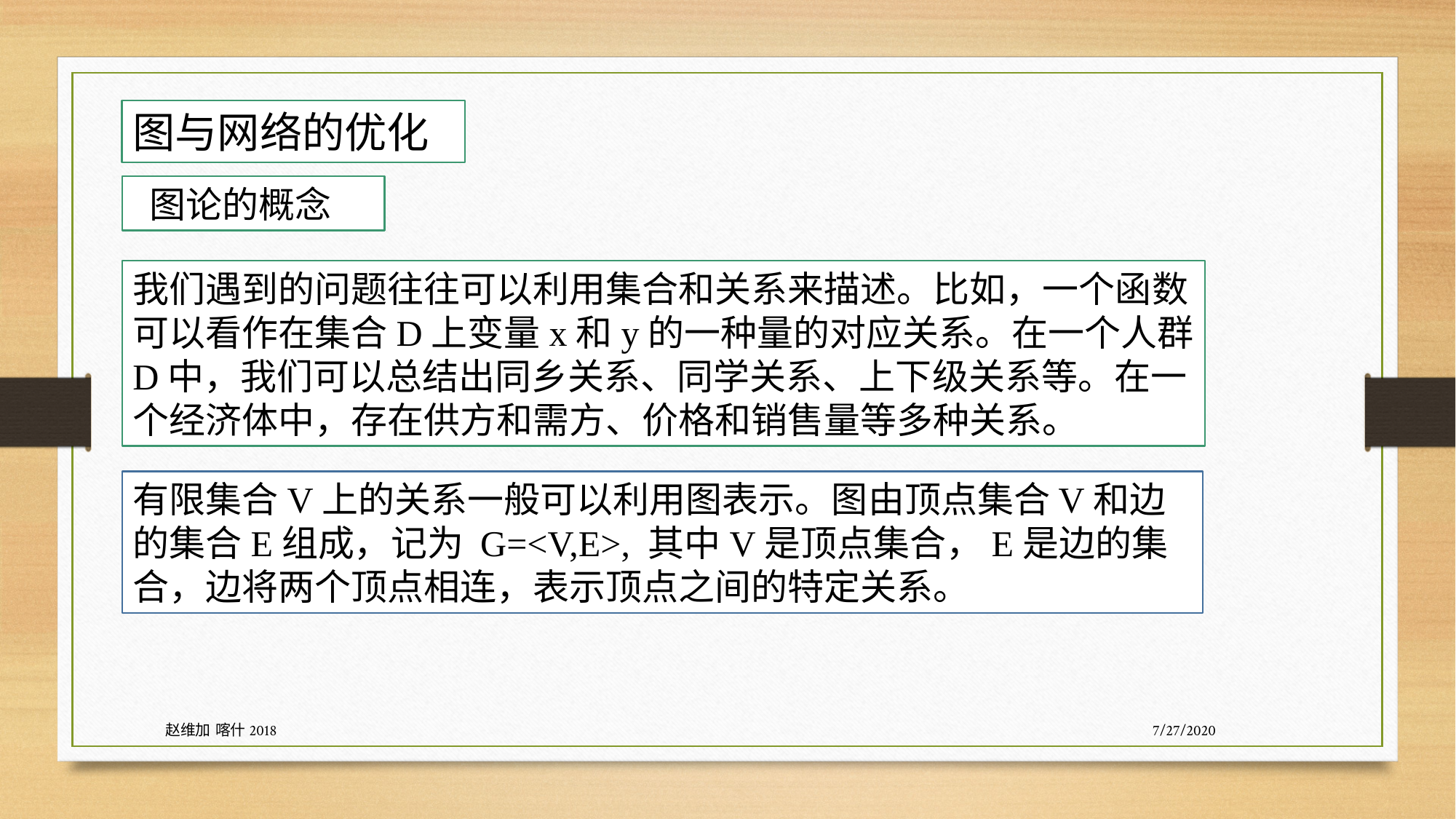

图与网络的优化
 图论的概念
我们遇到的问题往往可以利用集合和关系来描述。比如，一个函数可以看作在集合D上变量x和y的一种量的对应关系。在一个人群D中，我们可以总结出同乡关系、同学关系、上下级关系等。在一个经济体中，存在供方和需方、价格和销售量等多种关系。
有限集合V上的关系一般可以利用图表示。图由顶点集合V和边的集合E组成，记为 G=<V,E>, 其中V是顶点集合，E是边的集合，边将两个顶点相连，表示顶点之间的特定关系。
赵维加 喀什2018
7/27/2020